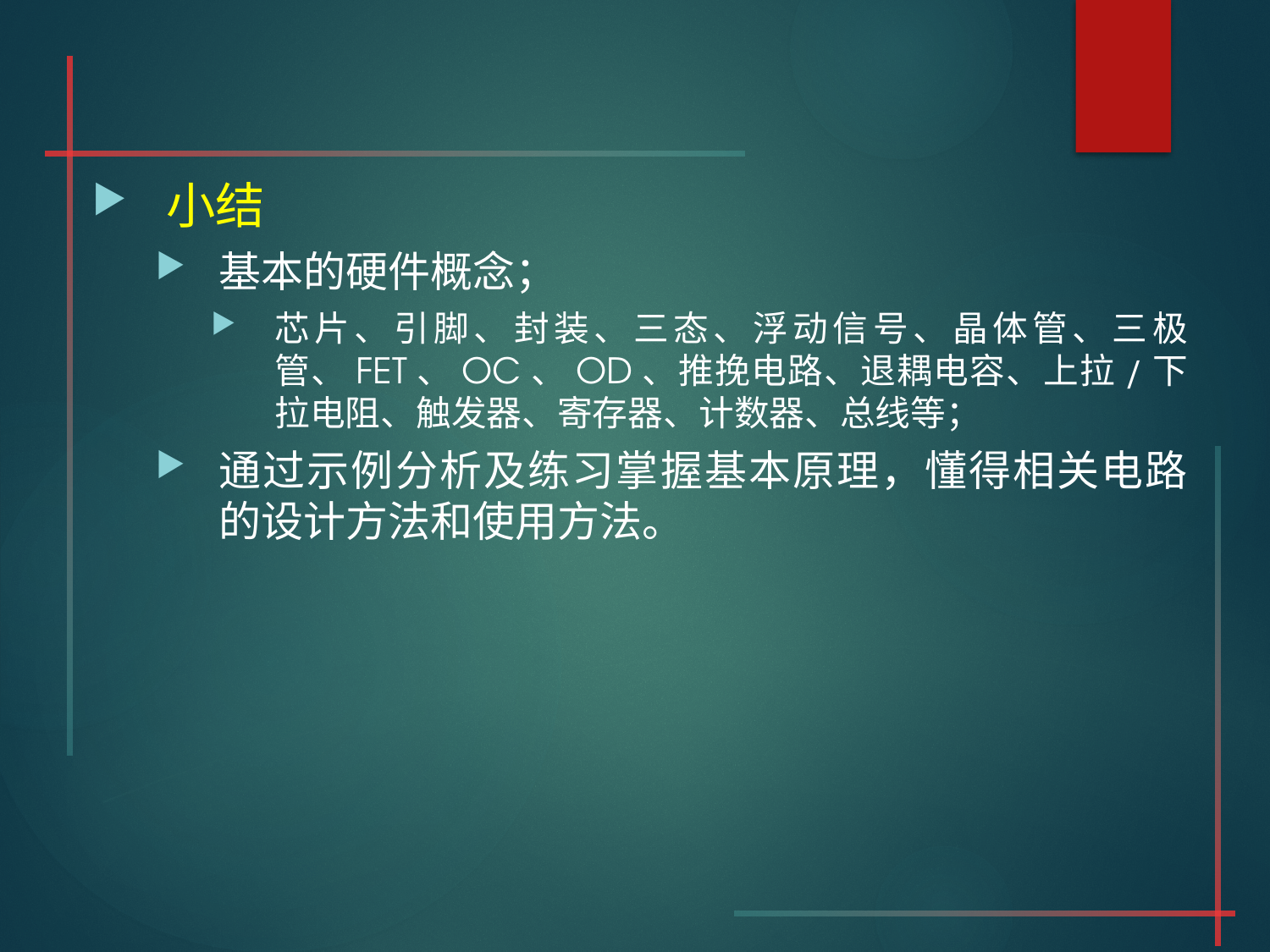

36
#
小结
基本的硬件概念；
芯片、引脚、封装、三态、浮动信号、晶体管、三极管、FET、OC、OD、推挽电路、退耦电容、上拉/下拉电阻、触发器、寄存器、计数器、总线等；
通过示例分析及练习掌握基本原理，懂得相关电路的设计方法和使用方法。